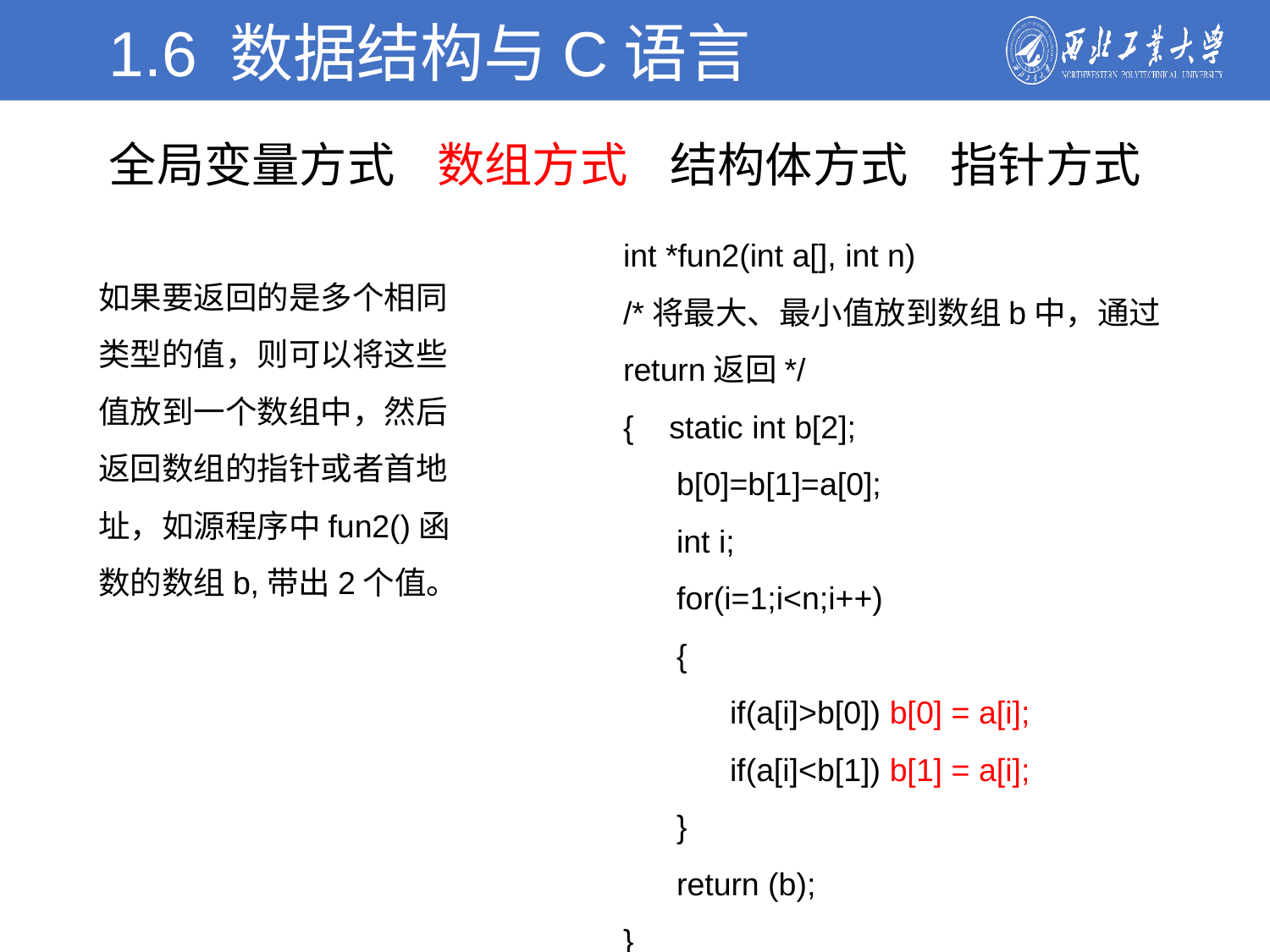

1.6 数据结构与C语言
学校简介
全局变量方式    数组方式    结构体方式    指针方式
int *fun2(int a[], int n)
/*将最大、最小值放到数组b中，通过return返回*/
{    static int b[2];
      b[0]=b[1]=a[0];
      int i;
      for(i=1;i<n;i++)
      {
            if(a[i]>b[0]) b[0] = a[i];
            if(a[i]<b[1]) b[1] = a[i];
      }
      return (b);
}
如果要返回的是多个相同类型的值，则可以将这些值放到一个数组中，然后返回数组的指针或者首地址，如源程序中fun2()函数的数组b,带出2个值。
51